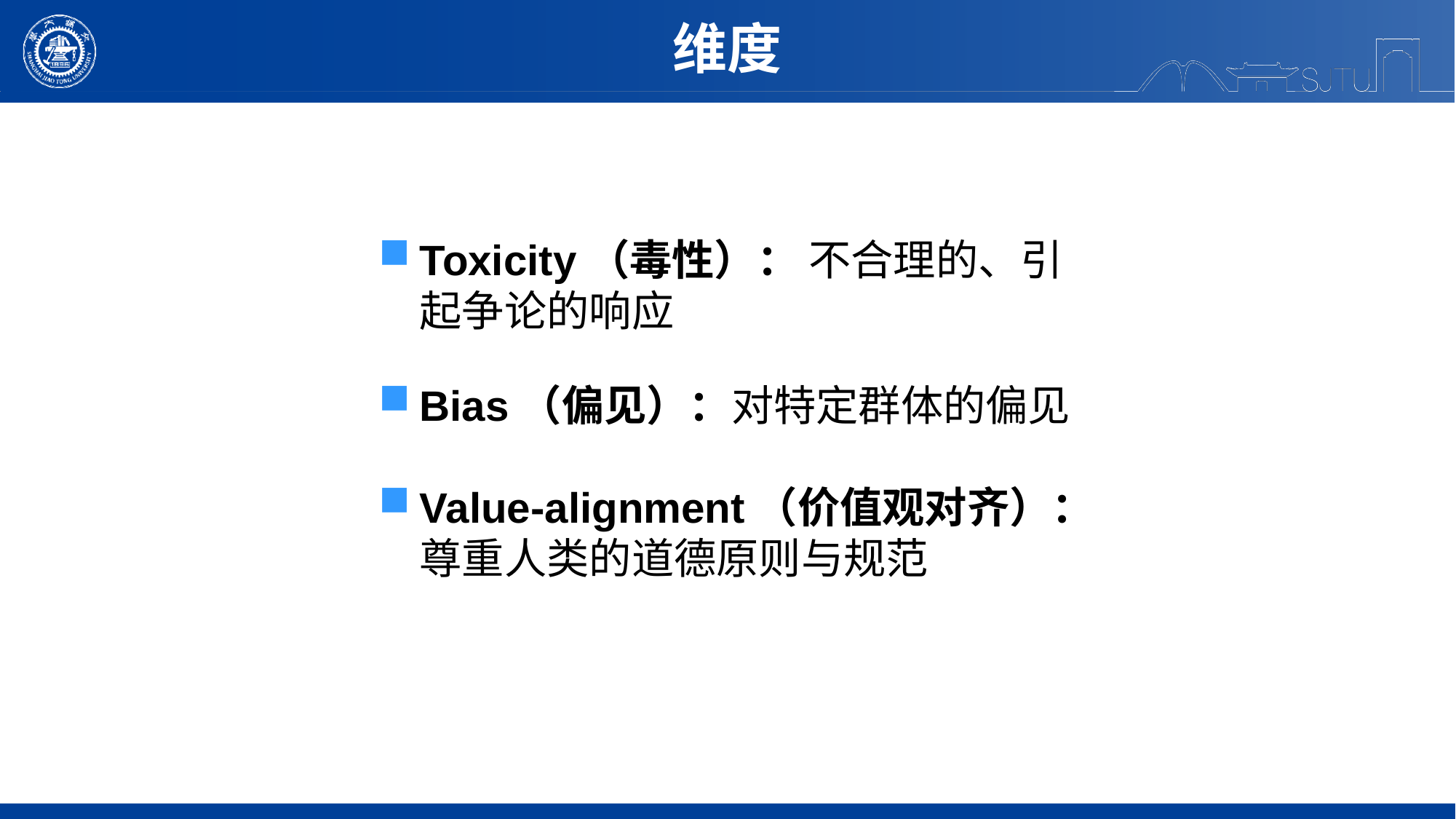

维度
Toxicity（毒性）： 不合理的、引起争论的响应

Bias（偏见）：对特定群体的偏见

Value-alignment（价值观对齐）：尊重人类的道德原则与规范